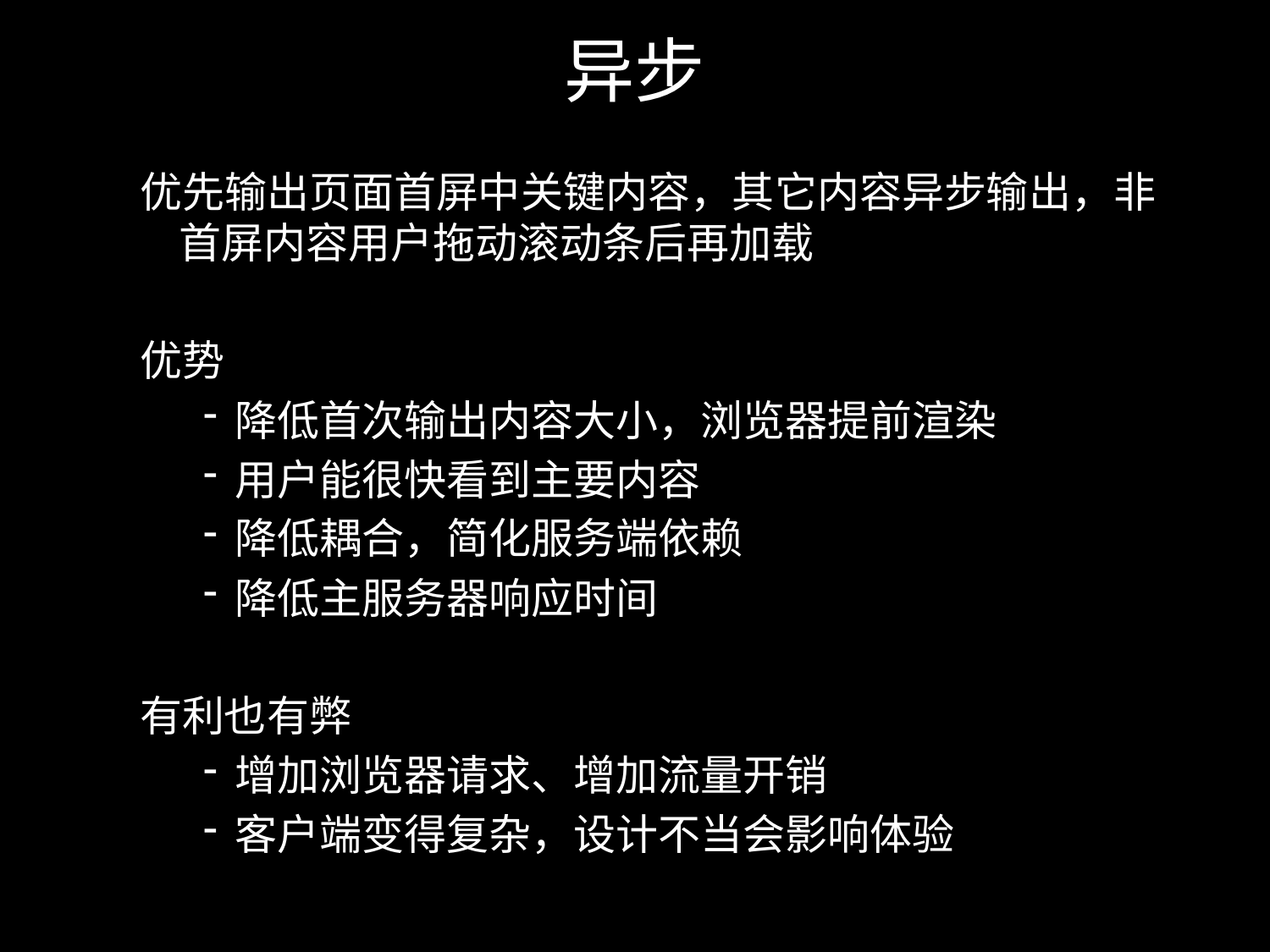

# 异步
优先输出页面首屏中关键内容，其它内容异步输出，非首屏内容用户拖动滚动条后再加载

优势
降低首次输出内容大小，浏览器提前渲染
用户能很快看到主要内容
降低耦合，简化服务端依赖
降低主服务器响应时间

有利也有弊
增加浏览器请求、增加流量开销
客户端变得复杂，设计不当会影响体验